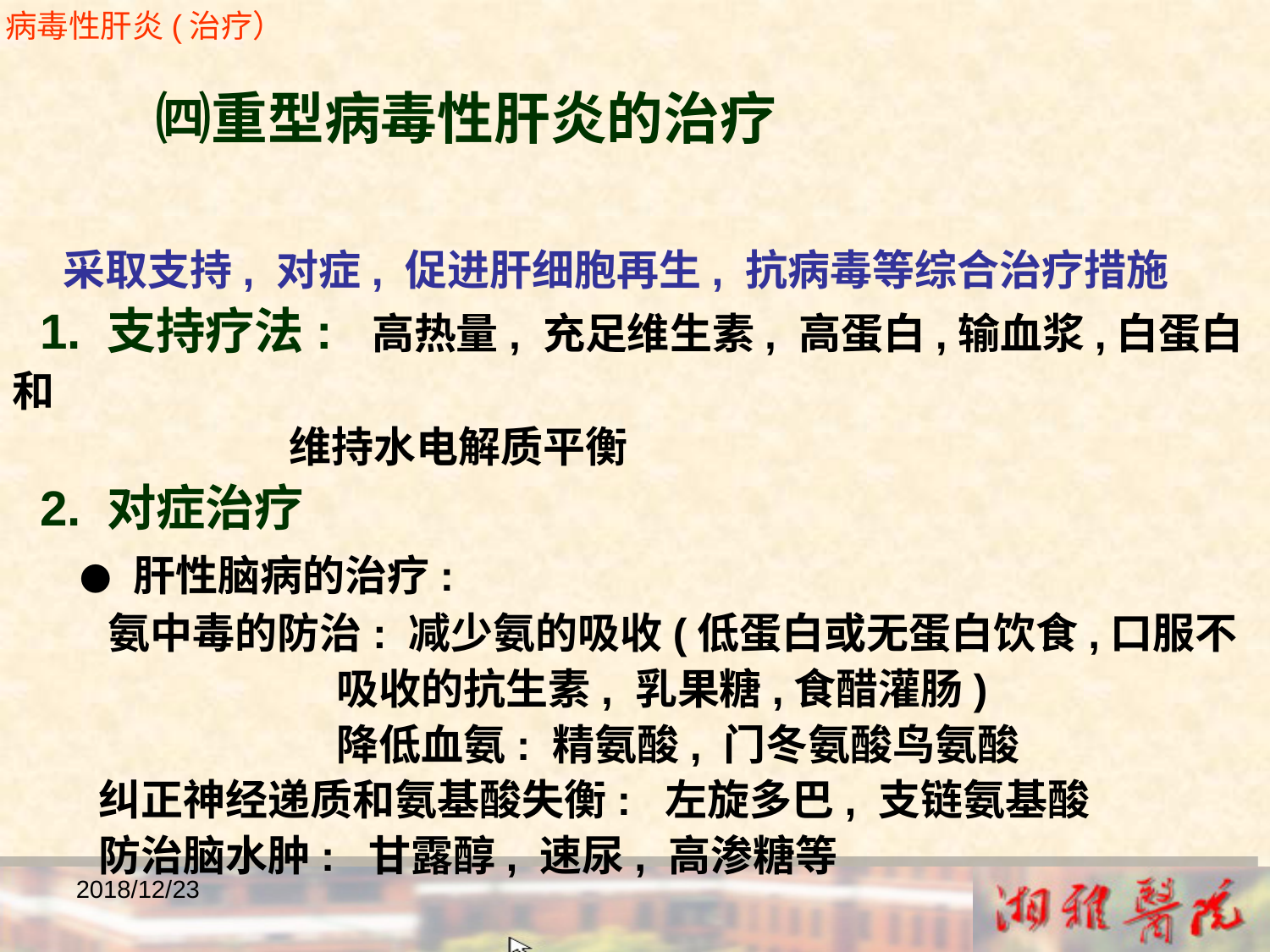

病毒性肝炎(治疗）
          ㈣重型病毒性肝炎的治疗

      采取支持, 对症, 促进肝细胞再生, 抗病毒等综合治疗措施
  1. 支持疗法:  高热量, 充足维生素, 高蛋白,输血浆,白蛋白和
                            维持水电解质平衡
  2. 对症治疗
      ●  肝性脑病的治疗:
         氨中毒的防治: 减少氨的吸收(低蛋白或无蛋白饮食,口服不
                                 吸收的抗生素, 乳果糖,食醋灌肠)
                                 降低血氨: 精氨酸, 门冬氨酸鸟氨酸
        纠正神经递质和氨基酸失衡:  左旋多巴, 支链氨基酸
        防治脑水肿:  甘露醇, 速尿, 高渗糖等
2018/12/23